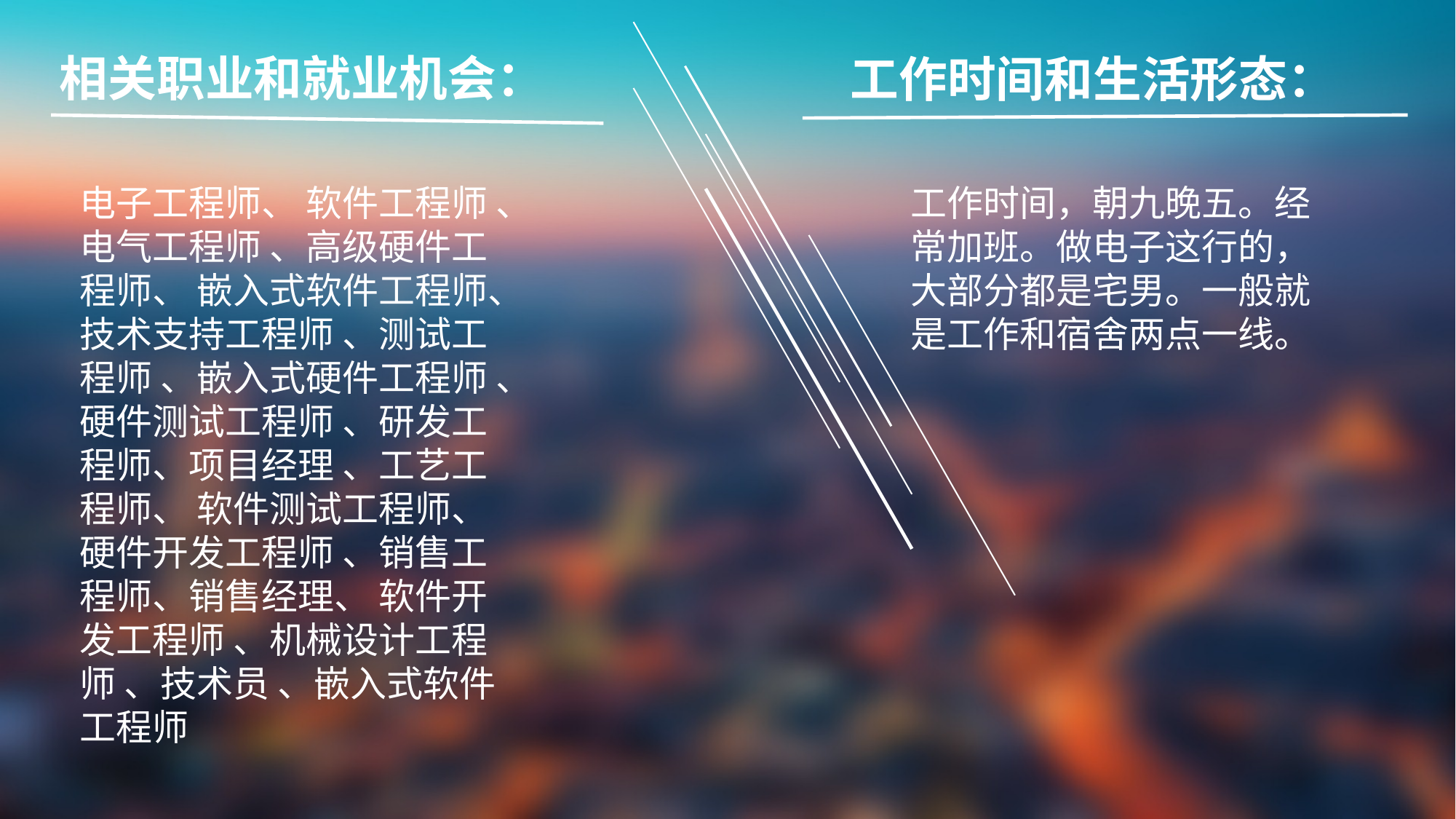

相关职业和就业机会：
工作时间和生活形态：

电子工程师、 软件工程师 、电气工程师 、高级硬件工程师、 嵌入式软件工程师、技术支持工程师 、测试工程师 、嵌入式硬件工程师 、硬件测试工程师 、研发工程师、项目经理 、工艺工程师、 软件测试工程师、 硬件开发工程师 、销售工程师、销售经理、 软件开发工程师 、机械设计工程师 、技术员 、嵌入式软件工程师
工作时间，朝九晚五。经常加班。做电子这行的，大部分都是宅男。一般就是工作和宿舍两点一线。